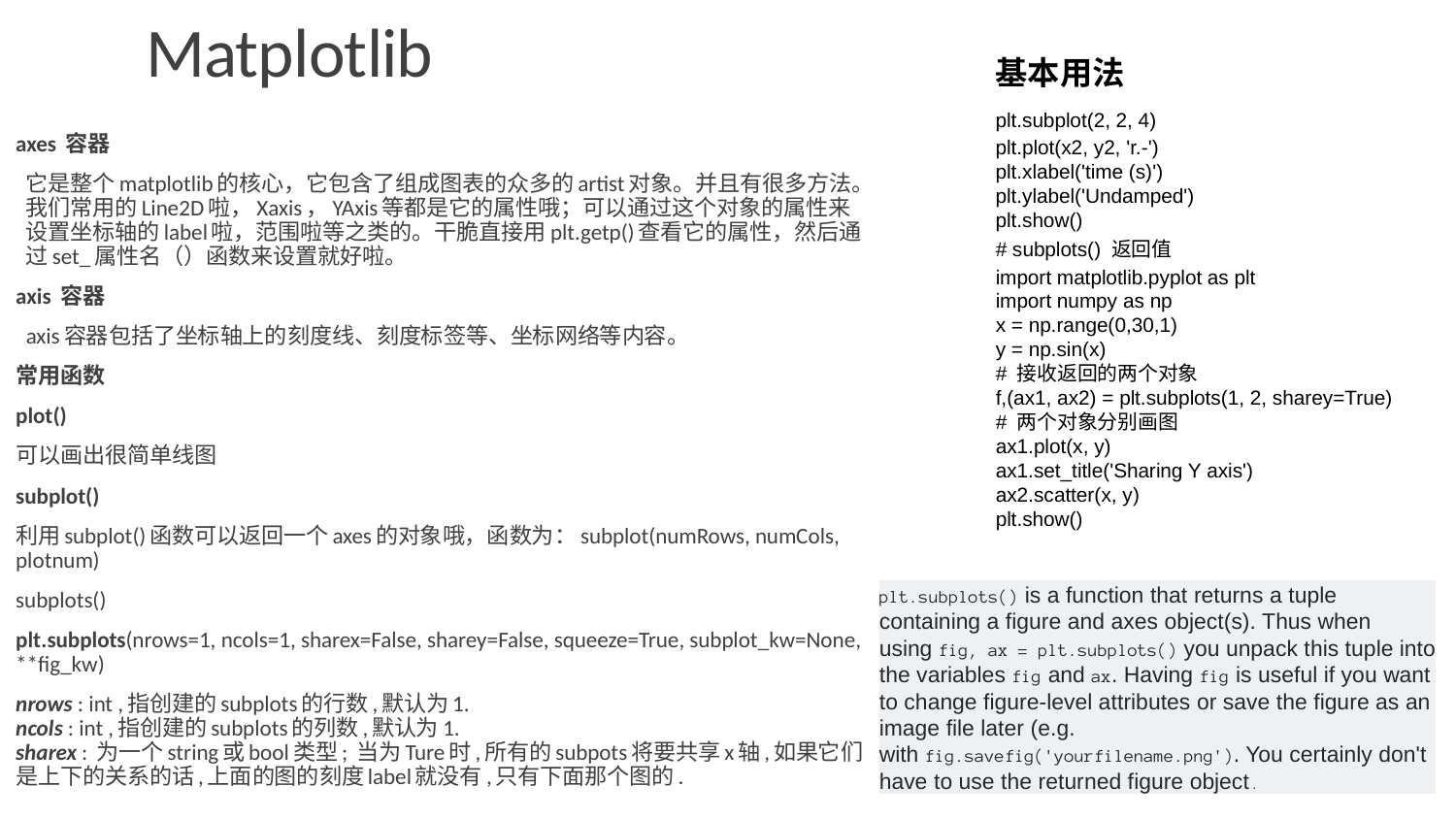

# Matplotlib
基本用法
﻿plt.subplot(2, 2, 4)
plt.plot(x2, y2, 'r.-')
plt.xlabel('time (s)')
plt.ylabel('Undamped')
plt.show()

axes 容器
它是整个matplotlib的核心，它包含了组成图表的众多的artist对象。并且有很多方法。我们常用的Line2D啦，Xaxis，YAxis等都是它的属性哦；可以通过这个对象的属性来设置坐标轴的label啦，范围啦等之类的。干脆直接用plt.getp()查看它的属性，然后通过set_属性名（）函数来设置就好啦。
axis 容器
axis容器包括了坐标轴上的刻度线、刻度标签等、坐标网络等内容。
常用函数
plot()
可以画出很简单线图
﻿subplot()
利用subplot()函数可以返回一个axes的对象哦，函数为：subplot(numRows, numCols, plotnum)
subplots()
﻿plt.subplots(nrows=1, ncols=1, sharex=False, sharey=False, squeeze=True, subplot_kw=None, **fig_kw)
﻿nrows : int ,指创建的subplots的行数,默认为1.
ncols : int ,指创建的subplots的列数,默认为1.
sharex : 为一个string或bool类型; 当为Ture时,所有的subpots将要共享x轴,如果它们是上下的关系的话,上面的图的刻度label就没有,只有下面那个图的.

﻿# subplots() 返回值
import matplotlib.pyplot as plt
import numpy as np
x = np.range(0,30,1)
y = np.sin(x)
# 接收返回的两个对象
f,(ax1, ax2) = plt.subplots(1, 2, sharey=True)
# 两个对象分别画图
ax1.plot(x, y)
ax1.set_title('Sharing Y axis')
ax2.scatter(x, y)
plt.show()

plt.subplots() is a function that returns a tuple containing a figure and axes object(s). Thus when using fig, ax = plt.subplots() you unpack this tuple into the variables fig and ax. Having fig is useful if you want to change figure-level attributes or save the figure as an image file later (e.g. with fig.savefig('yourfilename.png'). You certainly don't have to use the returned figure object .
64